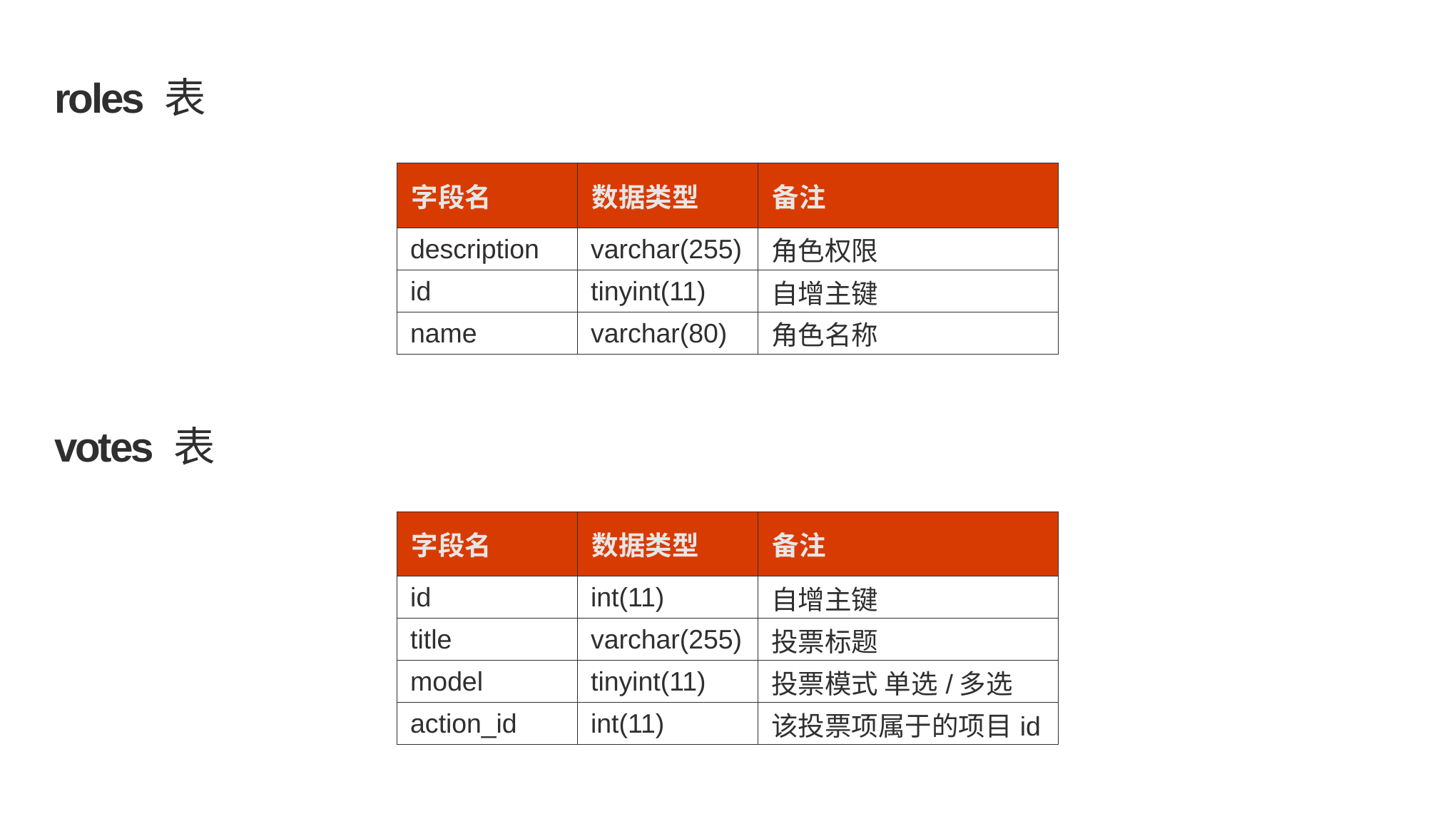

# roles 表
| 字段名 | 数据类型 | 备注 |
| --- | --- | --- |
| description | varchar(255) | 角色权限 |
| id | tinyint(11) | 自增主键 |
| name | varchar(80) | 角色名称 |
votes 表
| 字段名 | 数据类型 | 备注 |
| --- | --- | --- |
| id | int(11) | 自增主键 |
| title | varchar(255) | 投票标题 |
| model | tinyint(11) | 投票模式 单选/多选 |
| action\_id | int(11) | 该投票项属于的项目id |